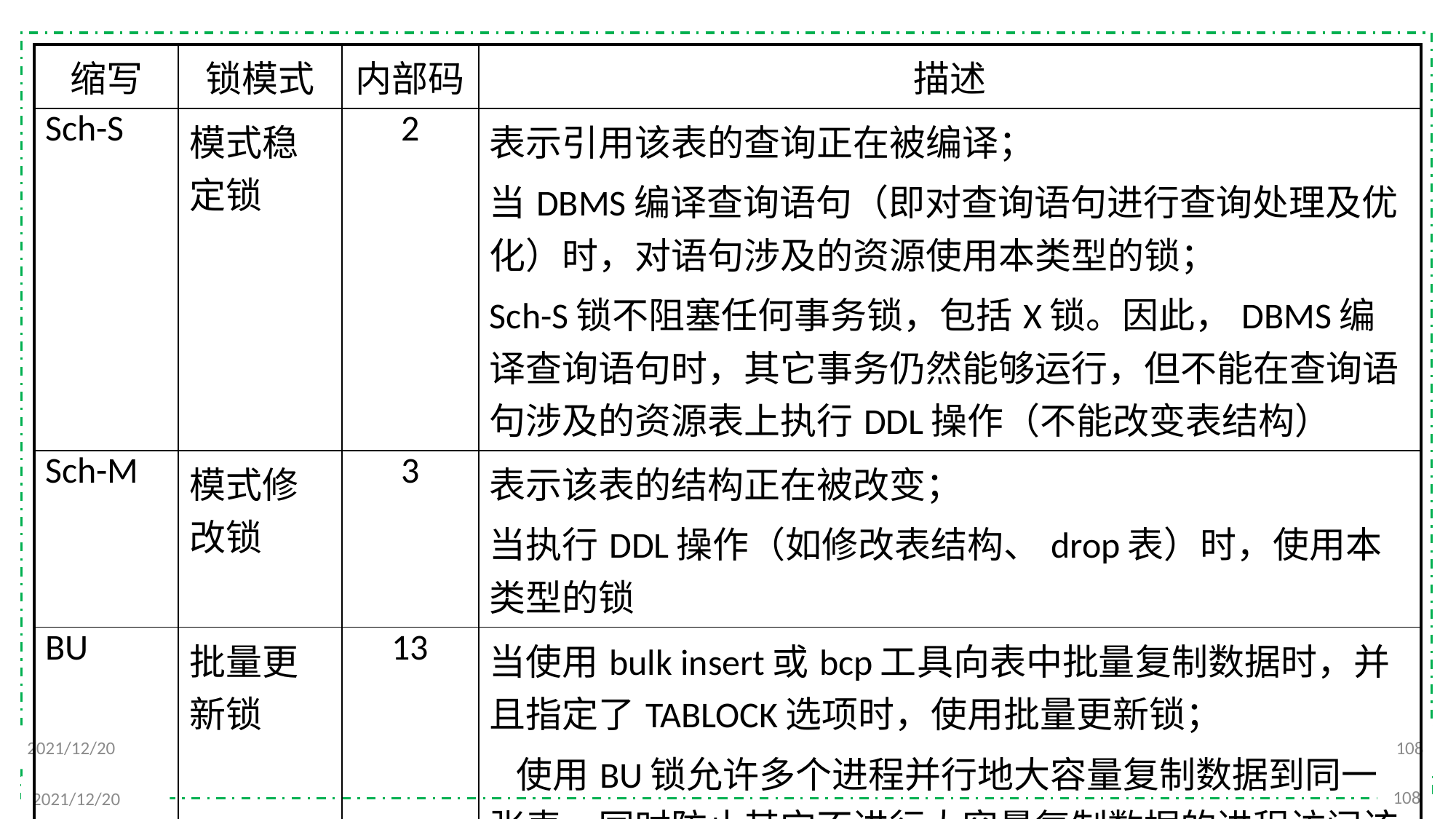

| 缩写 | 锁模式 | 内部码 | 描述 |
| --- | --- | --- | --- |
| Sch-S | 模式稳定锁 | 2 | 表示引用该表的查询正在被编译； 当DBMS编译查询语句（即对查询语句进行查询处理及优化）时，对语句涉及的资源使用本类型的锁； Sch-S锁不阻塞任何事务锁，包括X锁。因此，DBMS编译查询语句时，其它事务仍然能够运行，但不能在查询语句涉及的资源表上执行DDL操作（不能改变表结构） |
| Sch-M | 模式修改锁 | 3 | 表示该表的结构正在被改变； 当执行DDL操作（如修改表结构、drop表）时，使用本类型的锁 |
| BU | 批量更新锁 | 13 | 当使用bulk insert或bcp工具向表中批量复制数据时，并且指定了TABLOCK选项时，使用批量更新锁； 使用BU锁允许多个进程并行地大容量复制数据到同一张表，同时防止其它不进行大容量复制数据的进程访问该表； BU锁只与Sch-S锁和其它BU锁相容 |
108
2021/12/20
108
2021/12/20